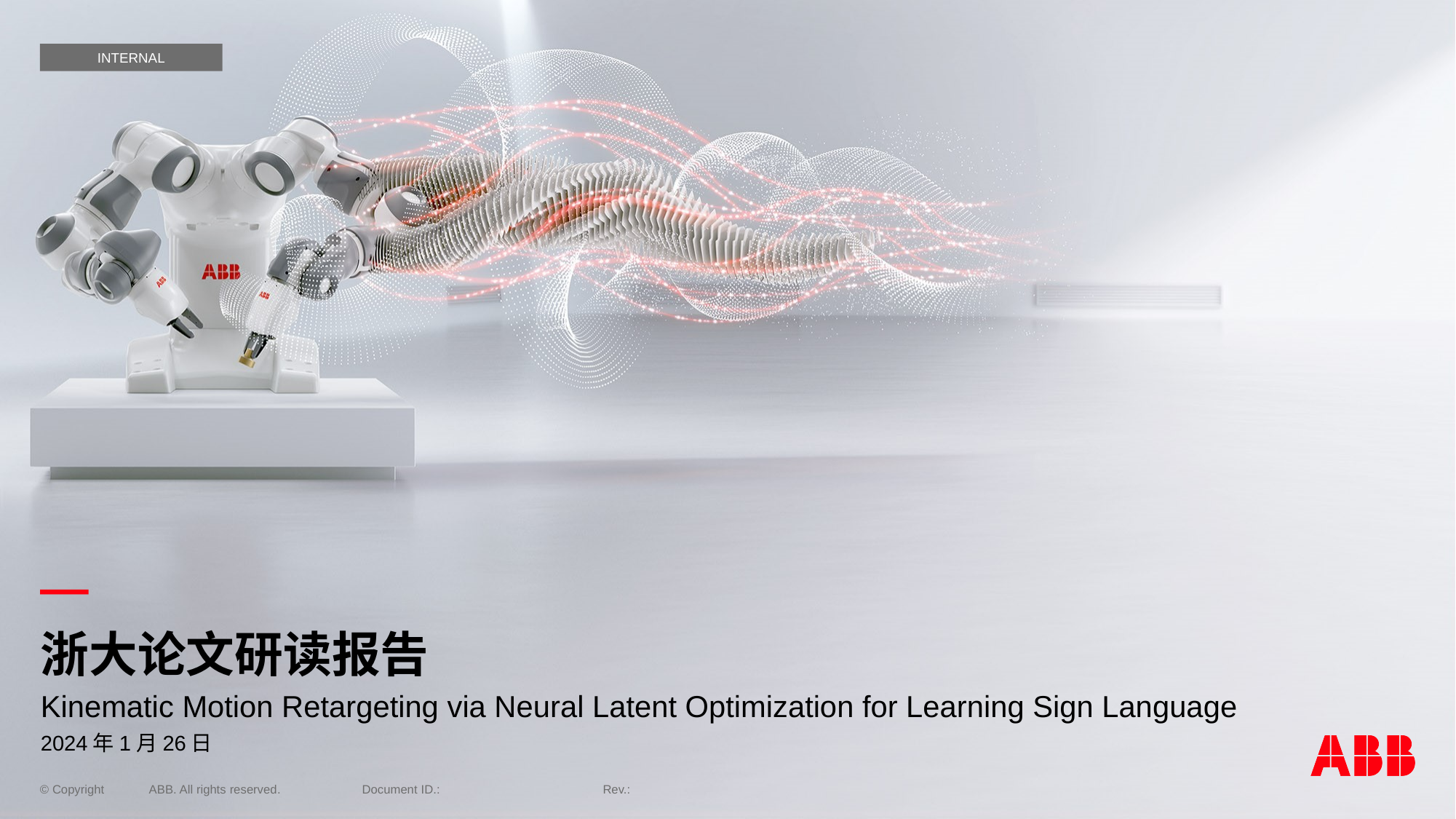

INTERNAL
# 浙大论文研读报告
Kinematic Motion Retargeting via Neural Latent Optimization for Learning Sign Language
2024年1月26日